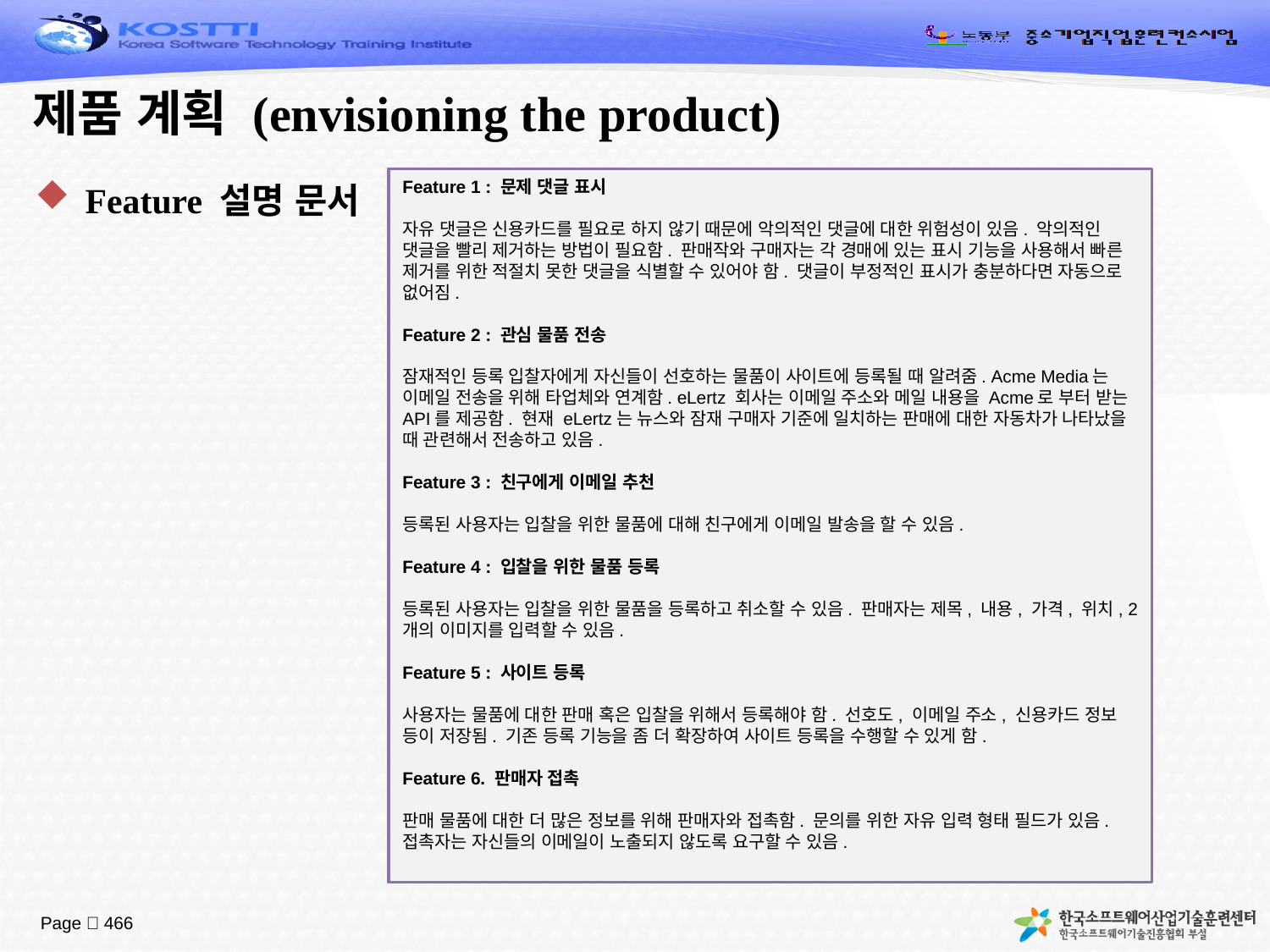

# 제품 계획 (envisioning the product)
Feature 1 : 문제 댓글 표시

자유 댓글은 신용카드를 필요로 하지 않기 때문에 악의적인 댓글에 대한 위험성이 있음. 악의적인 댓글을 빨리 제거하는 방법이 필요함. 판매작와 구매자는 각 경매에 있는 표시 기능을 사용해서 빠른 제거를 위한 적절치 못한 댓글을 식별할 수 있어야 함. 댓글이 부정적인 표시가 충분하다면 자동으로 없어짐.

Feature 2 : 관심 물품 전송

잠재적인 등록 입찰자에게 자신들이 선호하는 물품이 사이트에 등록될 때 알려줌. Acme Media는 이메일 전송을 위해 타업체와 연계함. eLertz 회사는 이메일 주소와 메일 내용을 Acme로 부터 받는 API를 제공함. 현재 eLertz는 뉴스와 잠재 구매자 기준에 일치하는 판매에 대한 자동차가 나타났을 때 관련해서 전송하고 있음.

Feature 3 : 친구에게 이메일 추천

등록된 사용자는 입찰을 위한 물품에 대해 친구에게 이메일 발송을 할 수 있음.

Feature 4 : 입찰을 위한 물품 등록

등록된 사용자는 입찰을 위한 물품을 등록하고 취소할 수 있음. 판매자는 제목, 내용, 가격, 위치, 2개의 이미지를 입력할 수 있음.

Feature 5 : 사이트 등록

사용자는 물품에 대한 판매 혹은 입찰을 위해서 등록해야 함. 선호도, 이메일 주소, 신용카드 정보 등이 저장됨. 기존 등록 기능을 좀 더 확장하여 사이트 등록을 수행할 수 있게 함.

Feature 6. 판매자 접촉

판매 물품에 대한 더 많은 정보를 위해 판매자와 접촉함. 문의를 위한 자유 입력 형태 필드가 있음. 접촉자는 자신들의 이메일이 노출되지 않도록 요구할 수 있음.
Feature 설명 문서